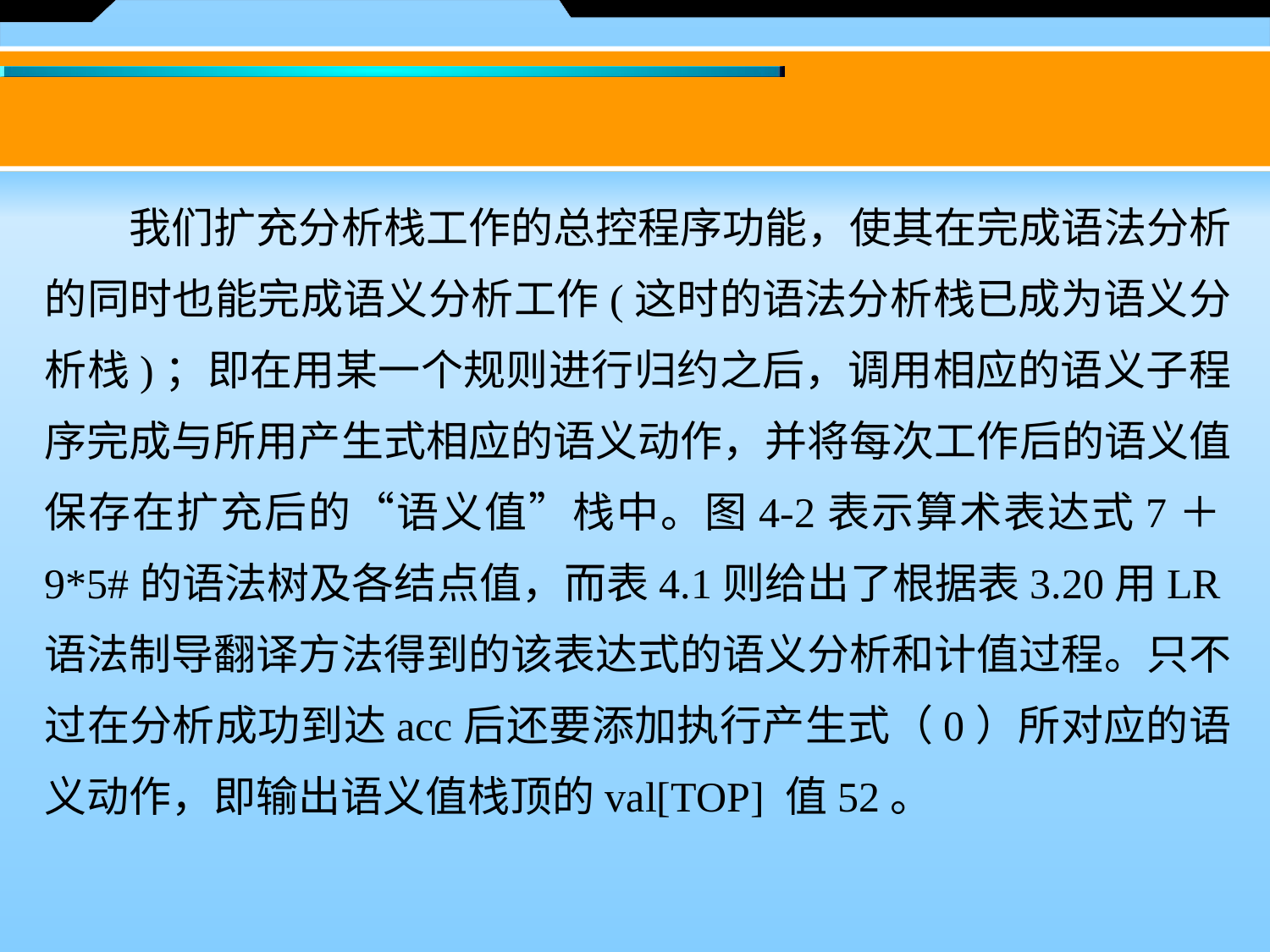

我们扩充分析栈工作的总控程序功能，使其在完成语法分析的同时也能完成语义分析工作(这时的语法分析栈已成为语义分析栈)；即在用某一个规则进行归约之后，调用相应的语义子程序完成与所用产生式相应的语义动作，并将每次工作后的语义值保存在扩充后的“语义值”栈中。图4-2表示算术表达式7＋9*5#的语法树及各结点值，而表4.1则给出了根据表3.20用LR语法制导翻译方法得到的该表达式的语义分析和计值过程。只不过在分析成功到达acc后还要添加执行产生式（0）所对应的语义动作，即输出语义值栈顶的val[TOP] 值52。